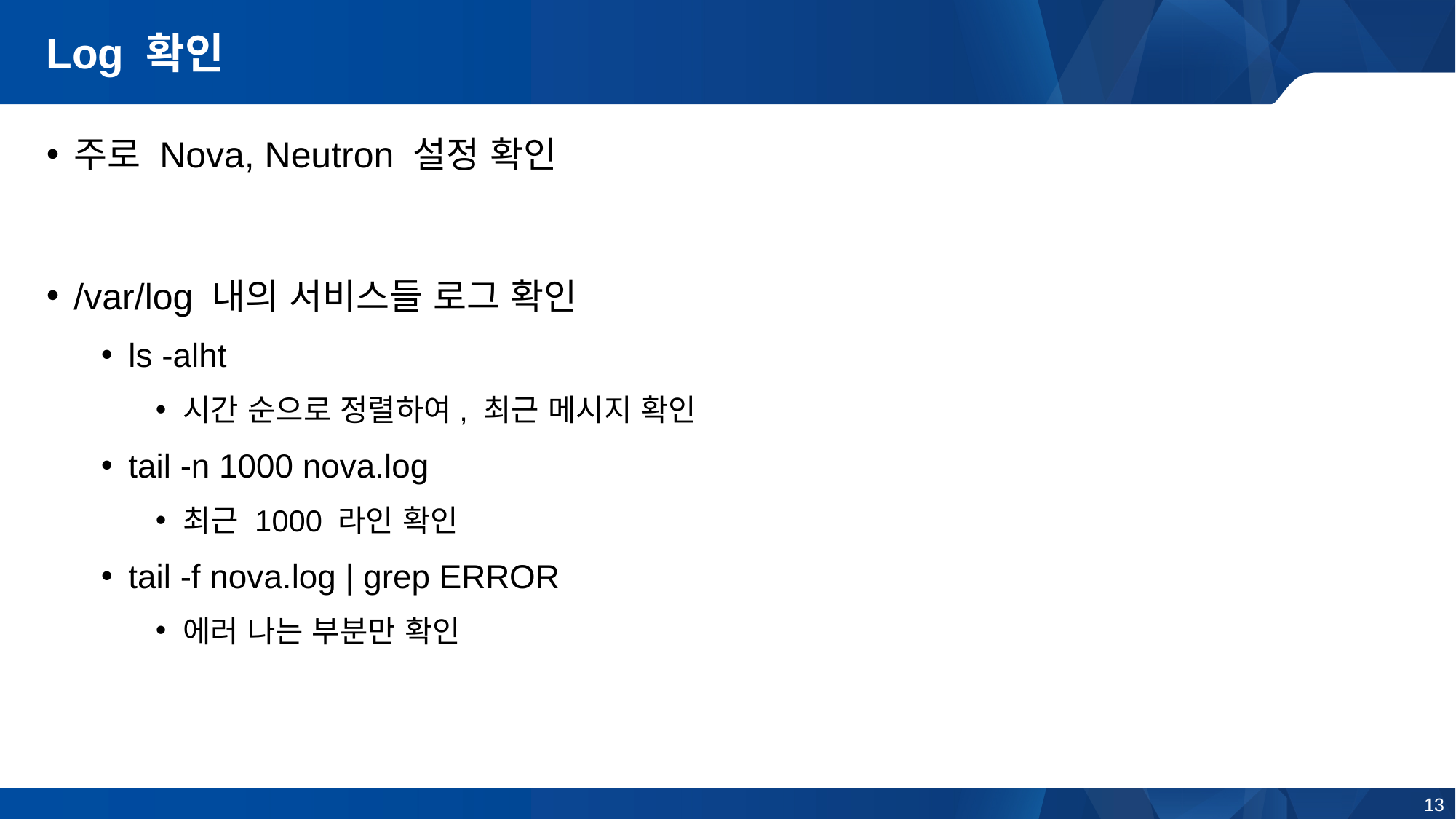

# Log 확인
주로 Nova, Neutron 설정 확인

/var/log 내의 서비스들 로그 확인
ls -alht
시간 순으로 정렬하여, 최근 메시지 확인
tail -n 1000 nova.log
최근 1000 라인 확인
tail -f nova.log | grep ERROR
에러 나는 부분만 확인

13